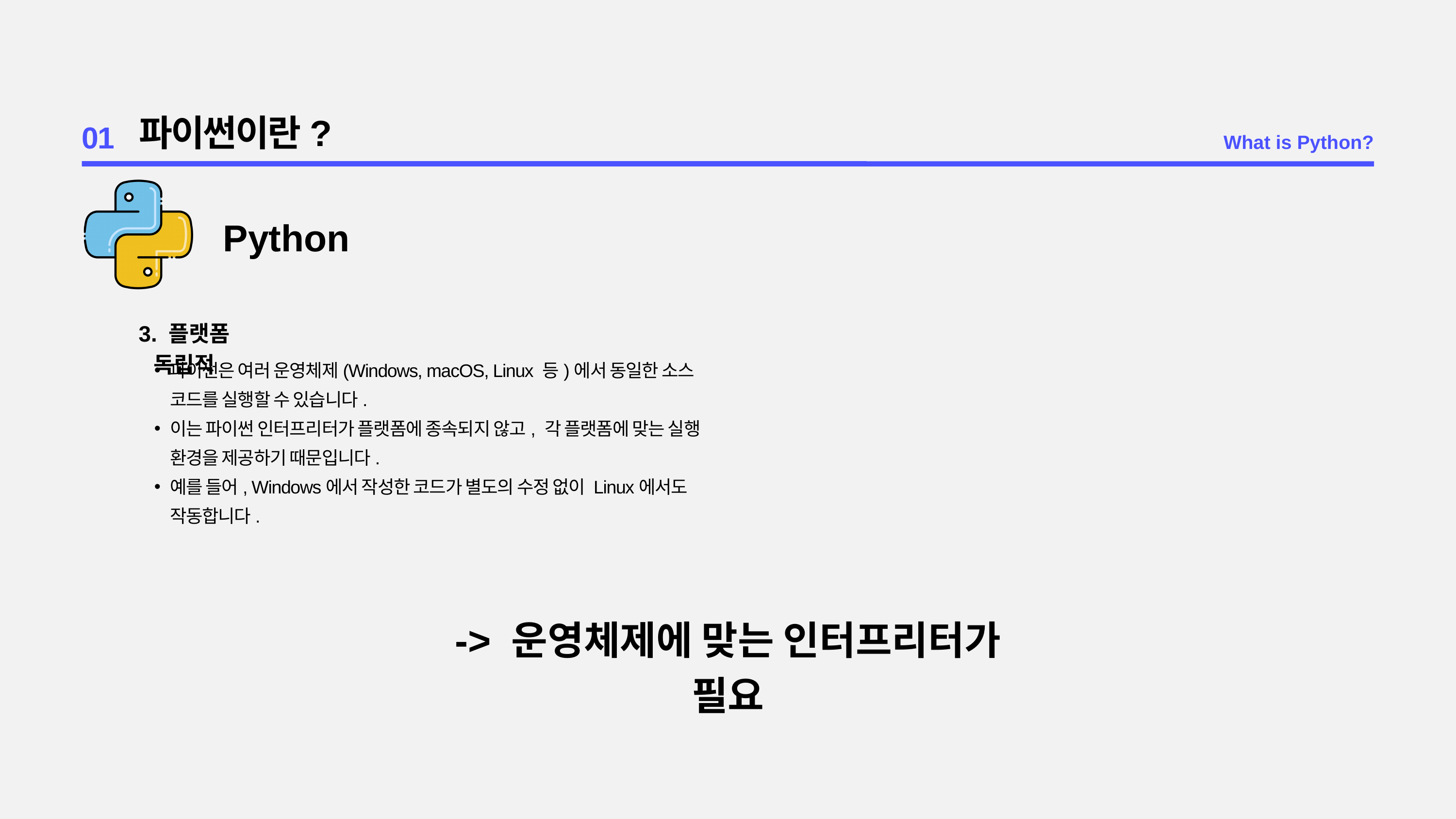

01
파이썬이란?
What is Python?

Python
3. 플랫폼 독립적
파이썬은 여러 운영체제(Windows, macOS, Linux 등)에서 동일한 소스 코드를 실행할 수 있습니다.
이는 파이썬 인터프리터가 플랫폼에 종속되지 않고, 각 플랫폼에 맞는 실행 환경을 제공하기 때문입니다.
예를 들어, Windows에서 작성한 코드가 별도의 수정 없이 Linux에서도 작동합니다.

-> 운영체제에 맞는 인터프리터가 필요